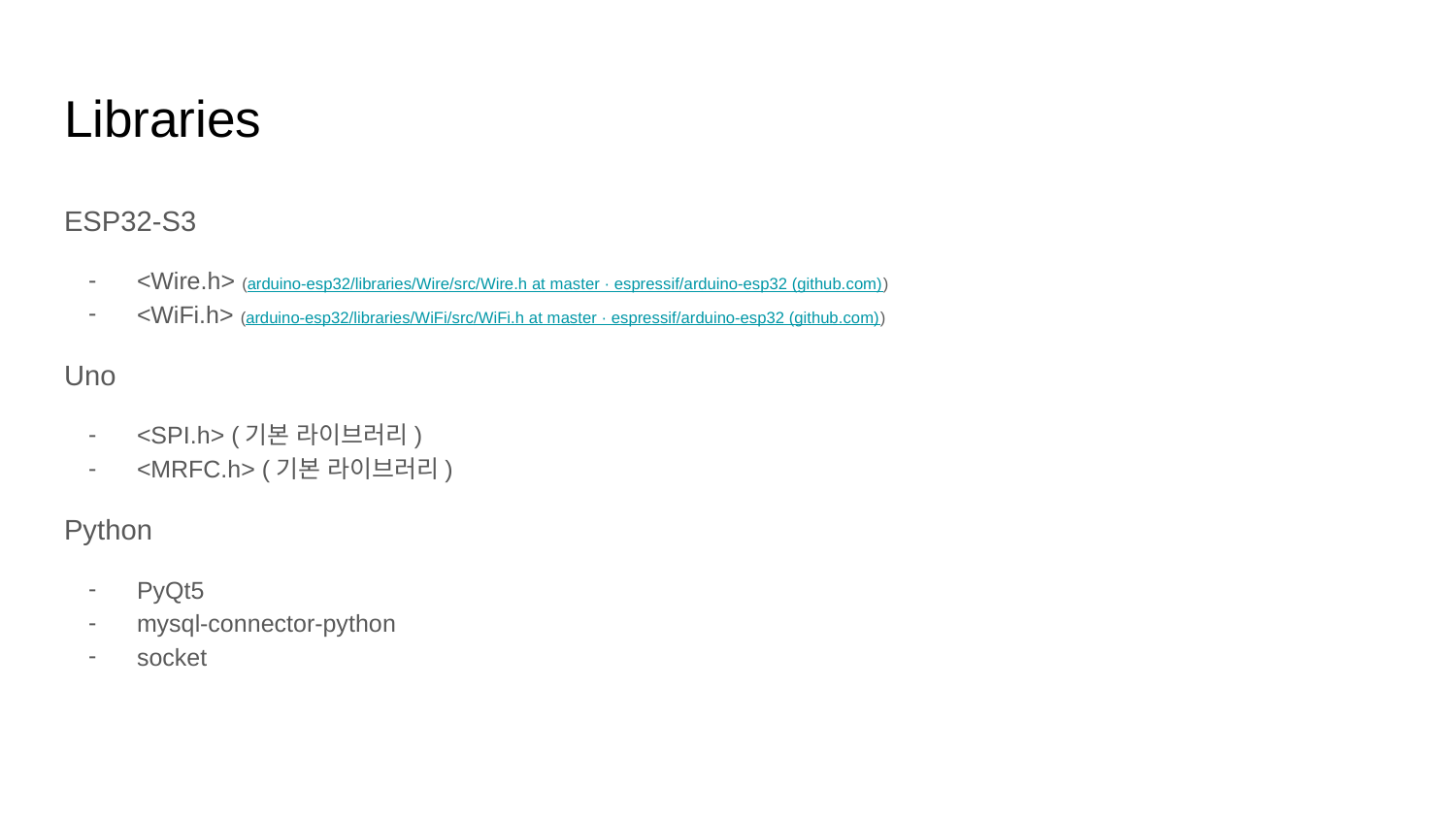

# Libraries
ESP32-S3
<Wire.h> (arduino-esp32/libraries/Wire/src/Wire.h at master · espressif/arduino-esp32 (github.com))
<WiFi.h> (arduino-esp32/libraries/WiFi/src/WiFi.h at master · espressif/arduino-esp32 (github.com))
Uno
<SPI.h> (기본 라이브러리)
<MRFC.h> (기본 라이브러리)
Python
PyQt5
mysql-connector-python
socket